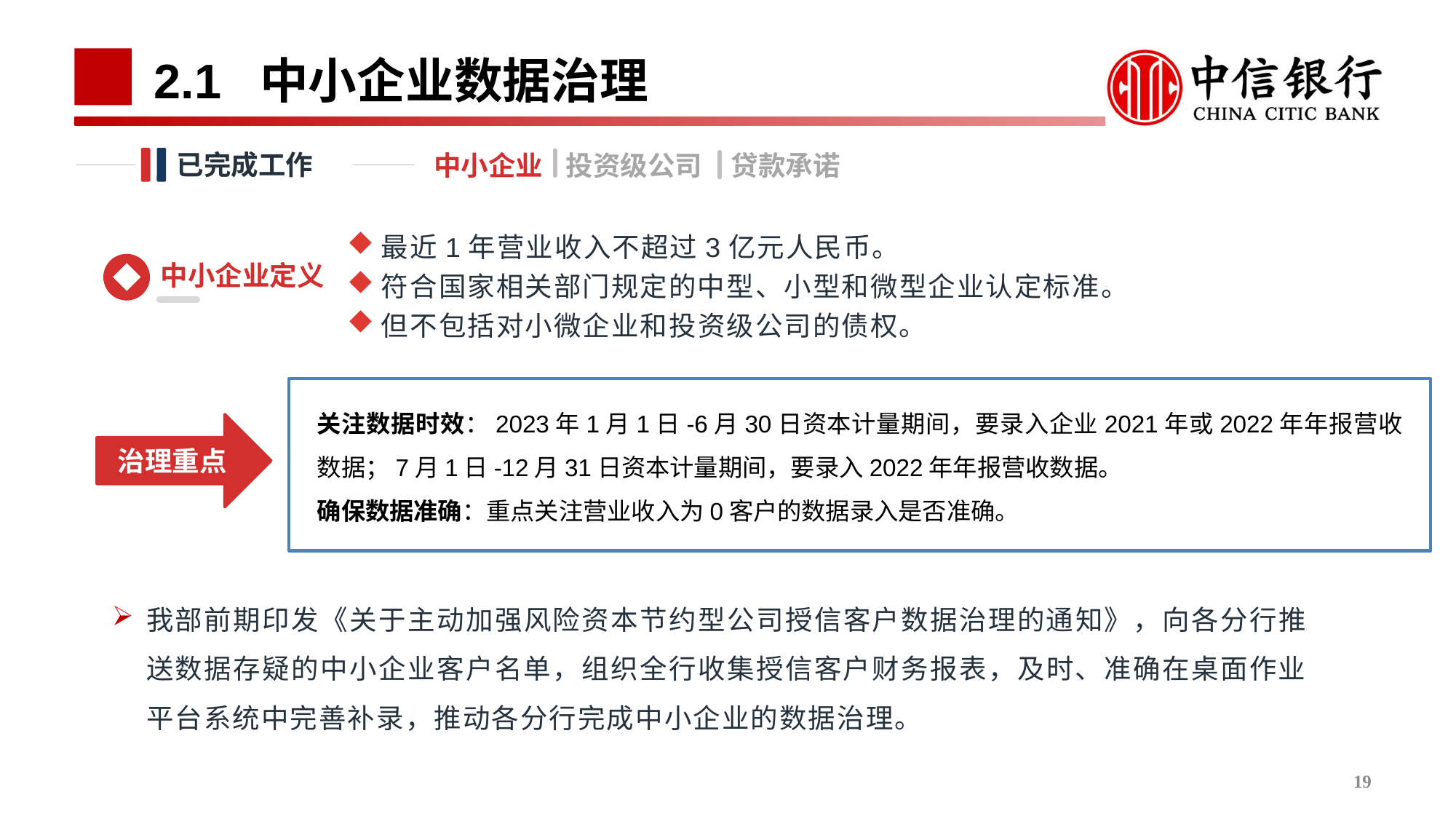

# 2.1  中小企业数据治理
已完成工作
中小企业
贷款承诺
投资级公司

最近1年营业收入不超过3亿元人民币。
符合国家相关部门规定的中型、小型和微型企业认定标准。
但不包括对小微企业和投资级公司的债权。
中小企业定义

关注数据时效：2023年1月1日-6月30日资本计量期间，要录入企业2021年或2022年年报营收数据；7月1日-12月31日资本计量期间，要录入2022年年报营收数据。
确保数据准确：重点关注营业收入为0客户的数据录入是否准确。
治理重点
我部前期印发《关于主动加强风险资本节约型公司授信客户数据治理的通知》，向各分行推送数据存疑的中小企业客户名单，组织全行收集授信客户财务报表，及时、准确在桌面作业平台系统中完善补录，推动各分行完成中小企业的数据治理。
19